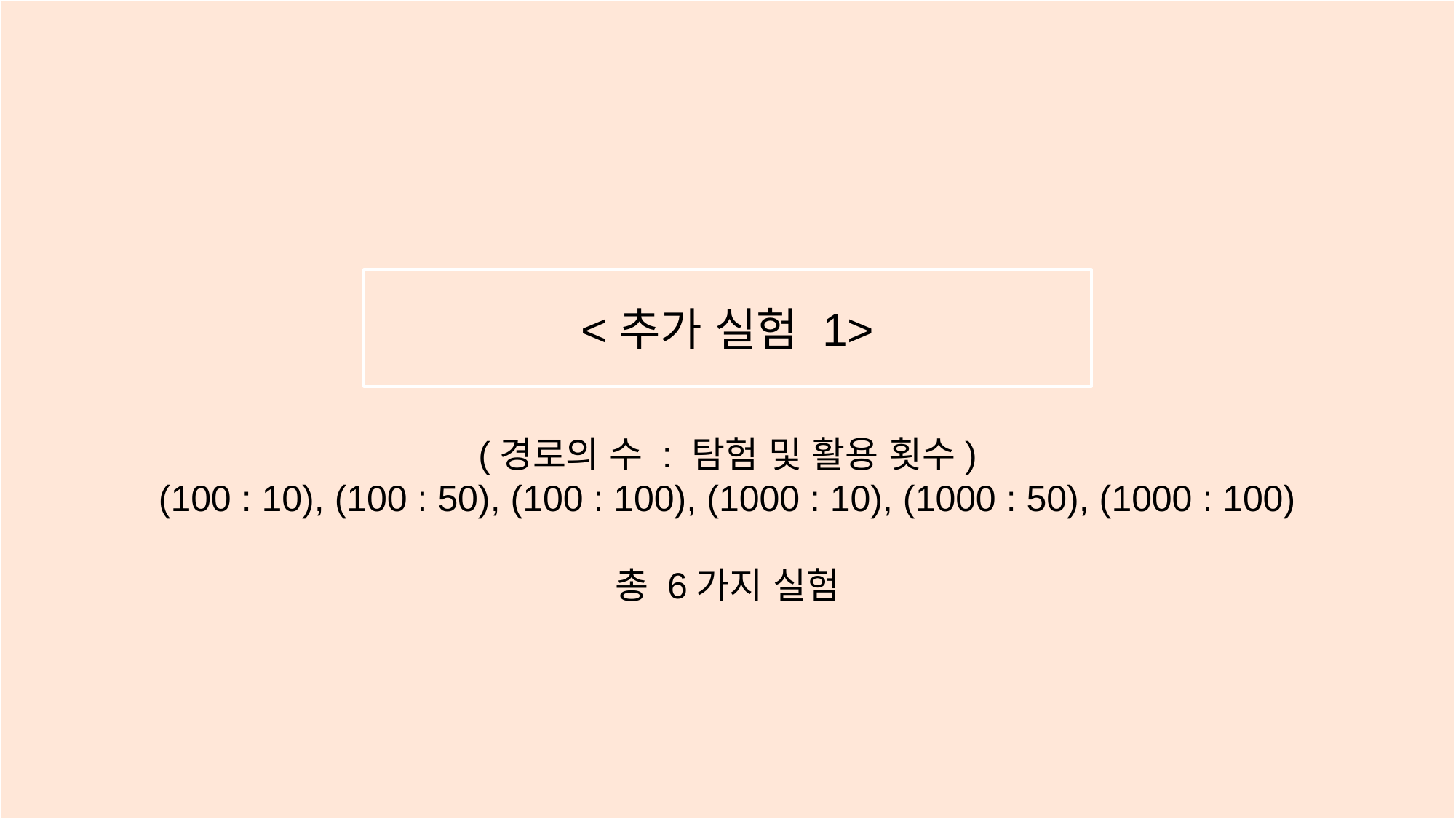

(경로의 수 : 탐험 및 활용 횟수)
(100 : 10), (100 : 50), (100 : 100), (1000 : 10), (1000 : 50), (1000 : 100)

총 6가지 실험
#

<추가 실험 1>